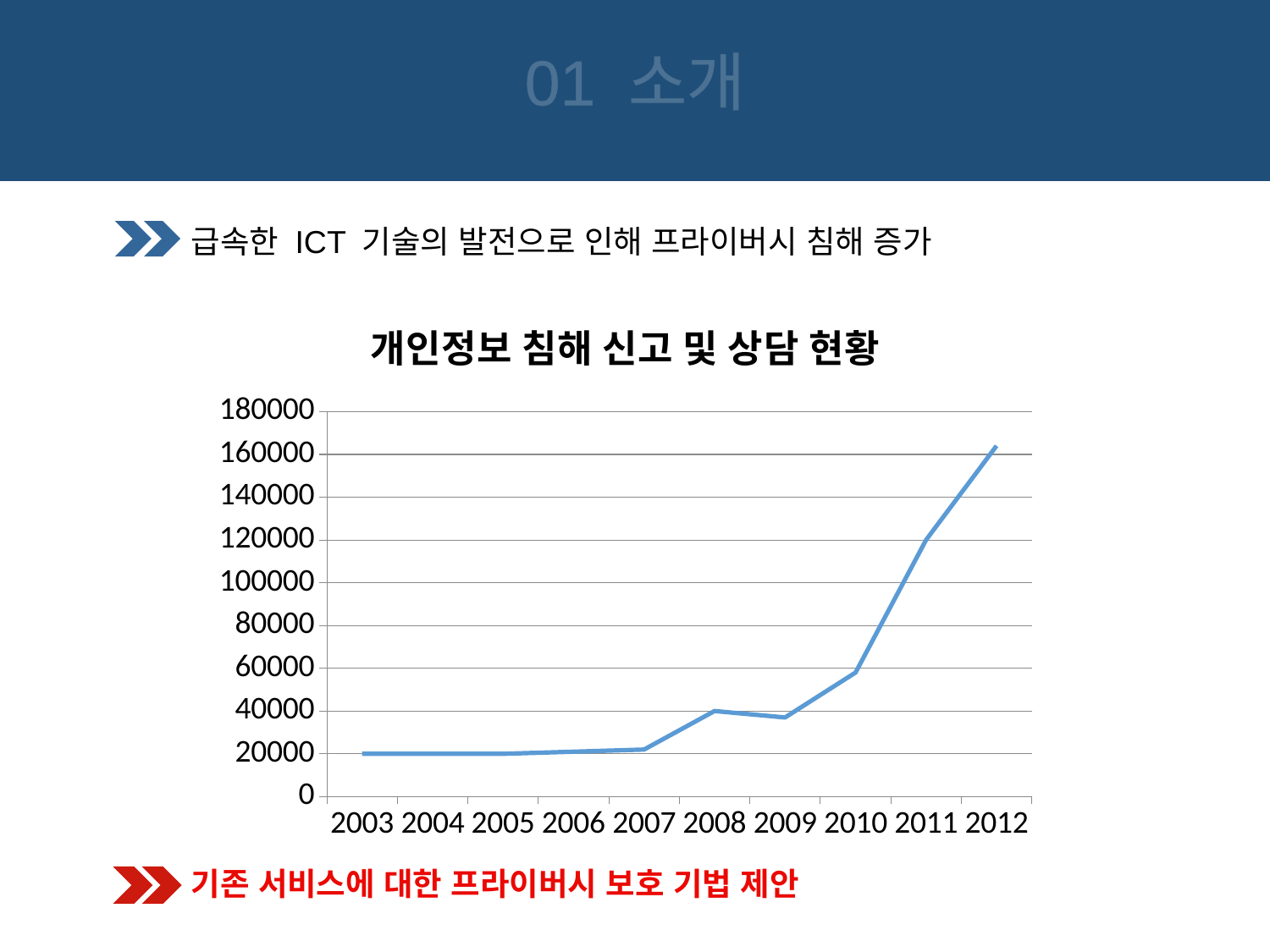

01 소개
급속한 ICT 기술의 발전으로 인해 프라이버시 침해 증가

### Chart:

| Category | 개인정보 침해 신고 및 상담 현황 |
|---|---|
| 2003 | 20000.0 |
| 2004 | 19980.0 |
| 2005 | 20000.0 |
| 2006 | 21000.0 |
| 2007 | 22000.0 |
| 2008 | 40000.0 |
| 2009 | 37000.0 |
| 2010 | 58000.0 |
| 2011 | 120000.0 |
| 2012 | 164000.0 |
기존 서비스에 대한 프라이버시 보호 기법 제안